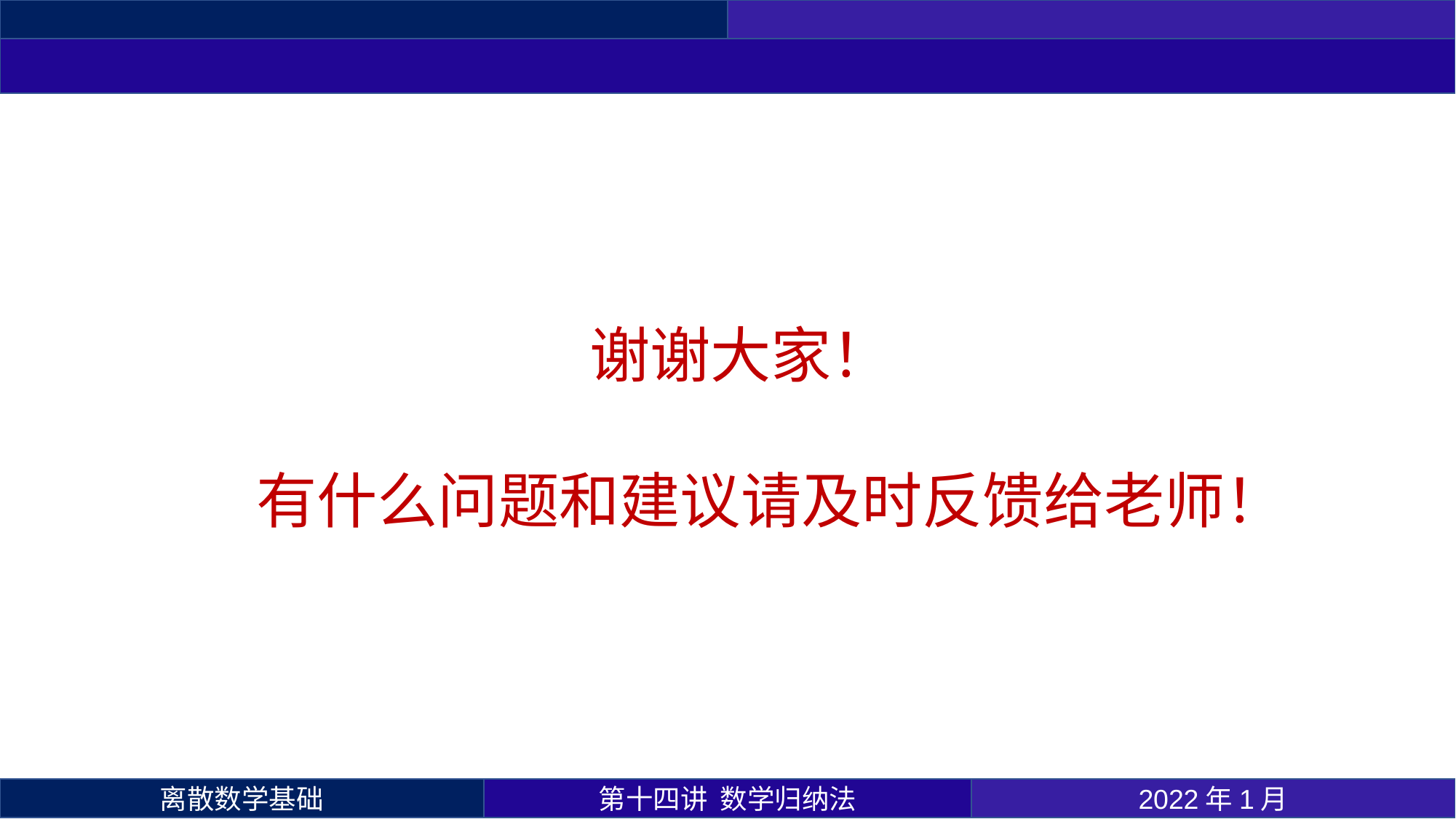

谢谢大家！
有什么问题和建议请及时反馈给老师！
第十四讲  数学归纳法
2022年1月
离散数学基础